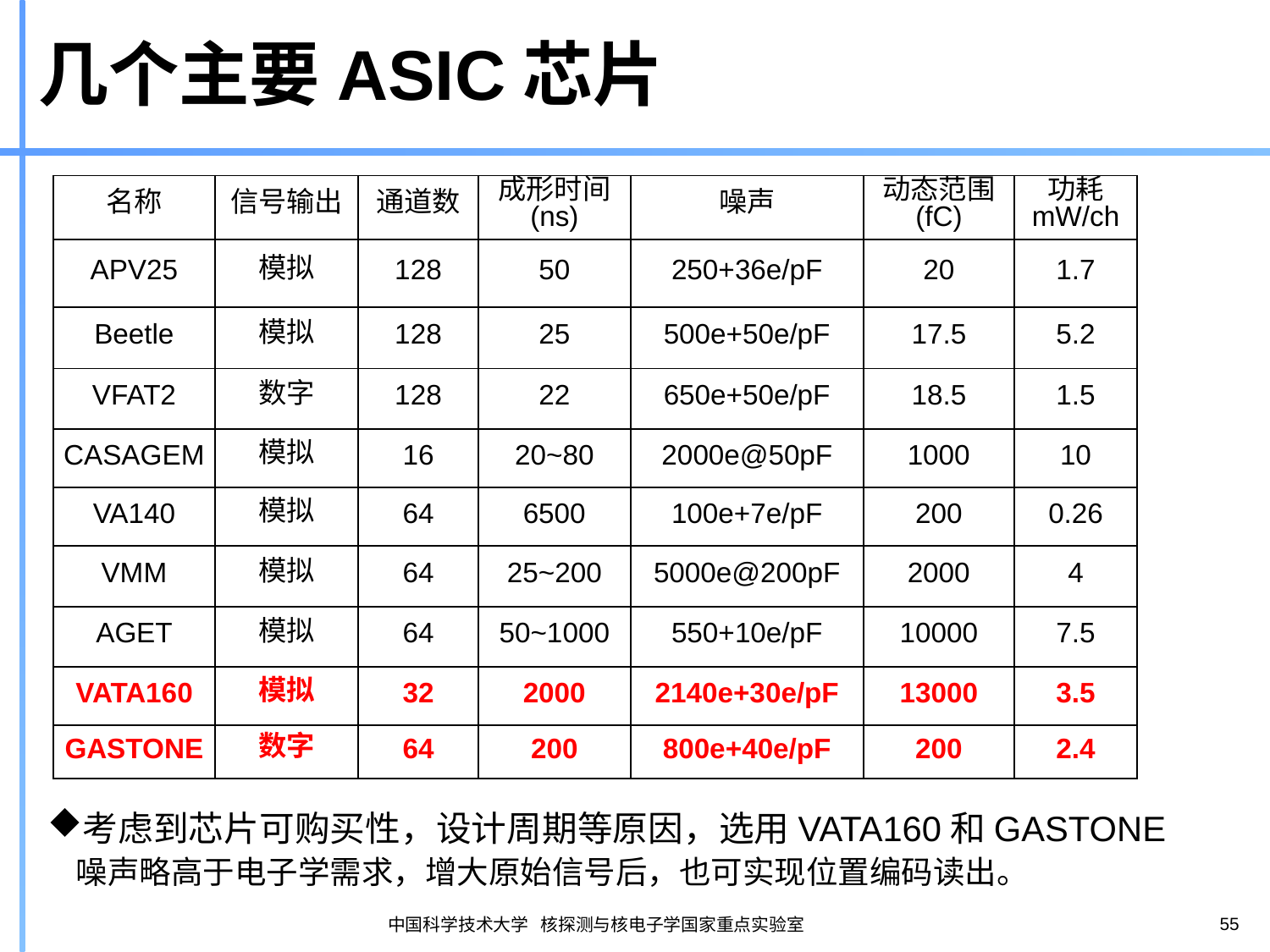

# 几个主要ASIC芯片
| 名称 | 信号输出 | 通道数 | 成形时间 (ns) | 噪声 | 动态范围 (fC) | 功耗 mW/ch |
| --- | --- | --- | --- | --- | --- | --- |
| APV25 | 模拟 | 128 | 50 | 250+36e/pF | 20 | 1.7 |
| Beetle | 模拟 | 128 | 25 | 500e+50e/pF | 17.5 | 5.2 |
| VFAT2 | 数字 | 128 | 22 | 650e+50e/pF | 18.5 | 1.5 |
| CASAGEM | 模拟 | 16 | 20~80 | 2000e@50pF | 1000 | 10 |
| VA140 | 模拟 | 64 | 6500 | 100e+7e/pF | 200 | 0.26 |
| VMM | 模拟 | 64 | 25~200 | 5000e@200pF | 2000 | 4 |
| AGET | 模拟 | 64 | 50~1000 | 550+10e/pF | 10000 | 7.5 |
| VATA160 | 模拟 | 32 | 2000 | 2140e+30e/pF | 13000 | 3.5 |
| GASTONE | 数字 | 64 | 200 | 800e+40e/pF | 200 | 2.4 |
考虑到芯片可购买性，设计周期等原因，选用VATA160和GASTONE

噪声略高于电子学需求，增大原始信号后，也可实现位置编码读出。
55
中国科学技术大学   核探测与核电子学国家重点实验室